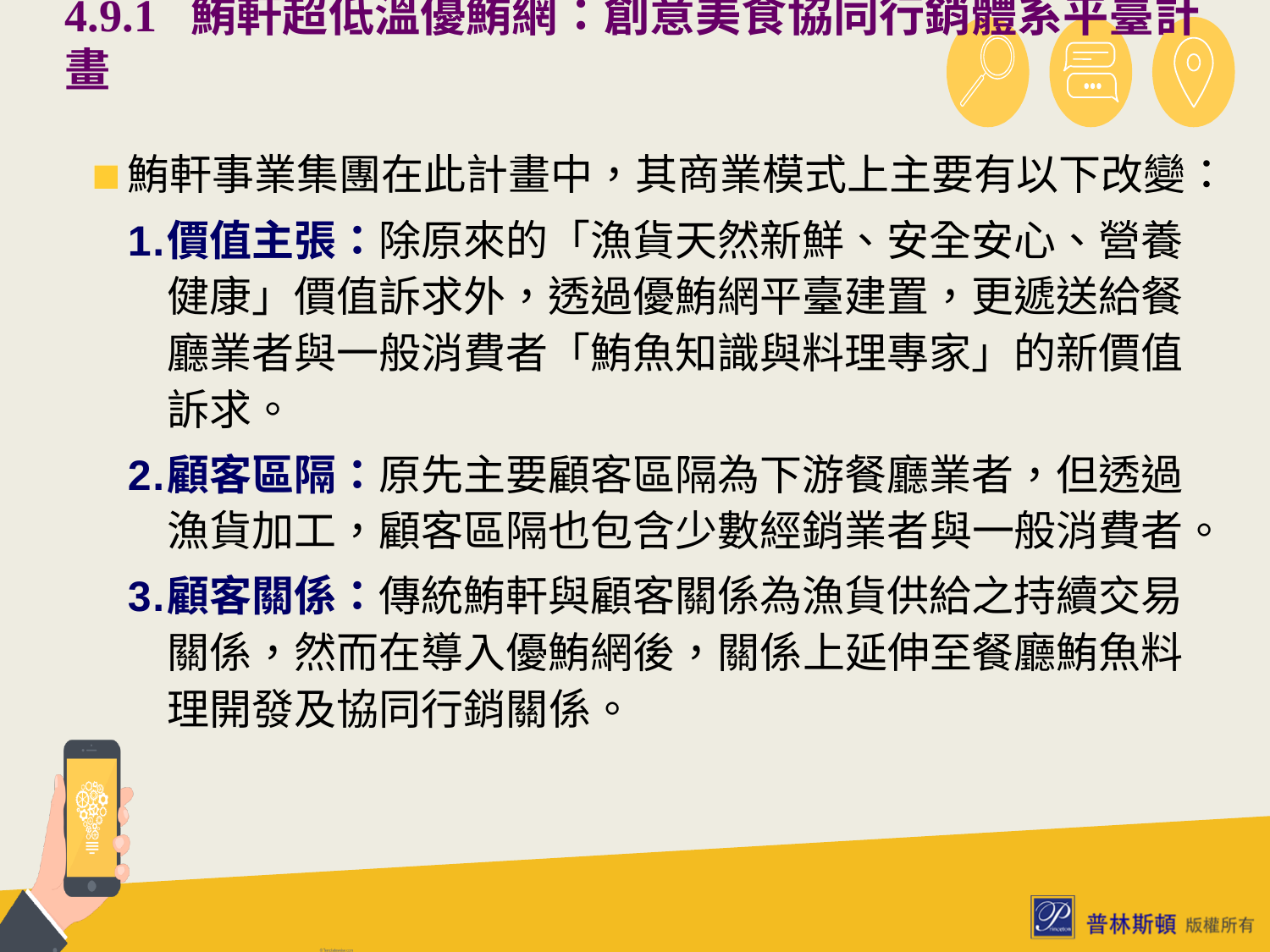

# 4.9.1  鮪軒超低溫優鮪網：創意美食協同行銷體系平臺計畫
鮪軒事業集團在此計畫中，其商業模式上主要有以下改變：
價值主張：除原來的「漁貨天然新鮮、安全安心、營養健康」價值訴求外，透過優鮪網平臺建置，更遞送給餐廳業者與一般消費者「鮪魚知識與料理專家」的新價值訴求。
顧客區隔：原先主要顧客區隔為下游餐廳業者，但透過漁貨加工，顧客區隔也包含少數經銷業者與一般消費者。
顧客關係：傳統鮪軒與顧客關係為漁貨供給之持續交易關係，然而在導入優鮪網後，關係上延伸至餐廳鮪魚料理開發及協同行銷關係。